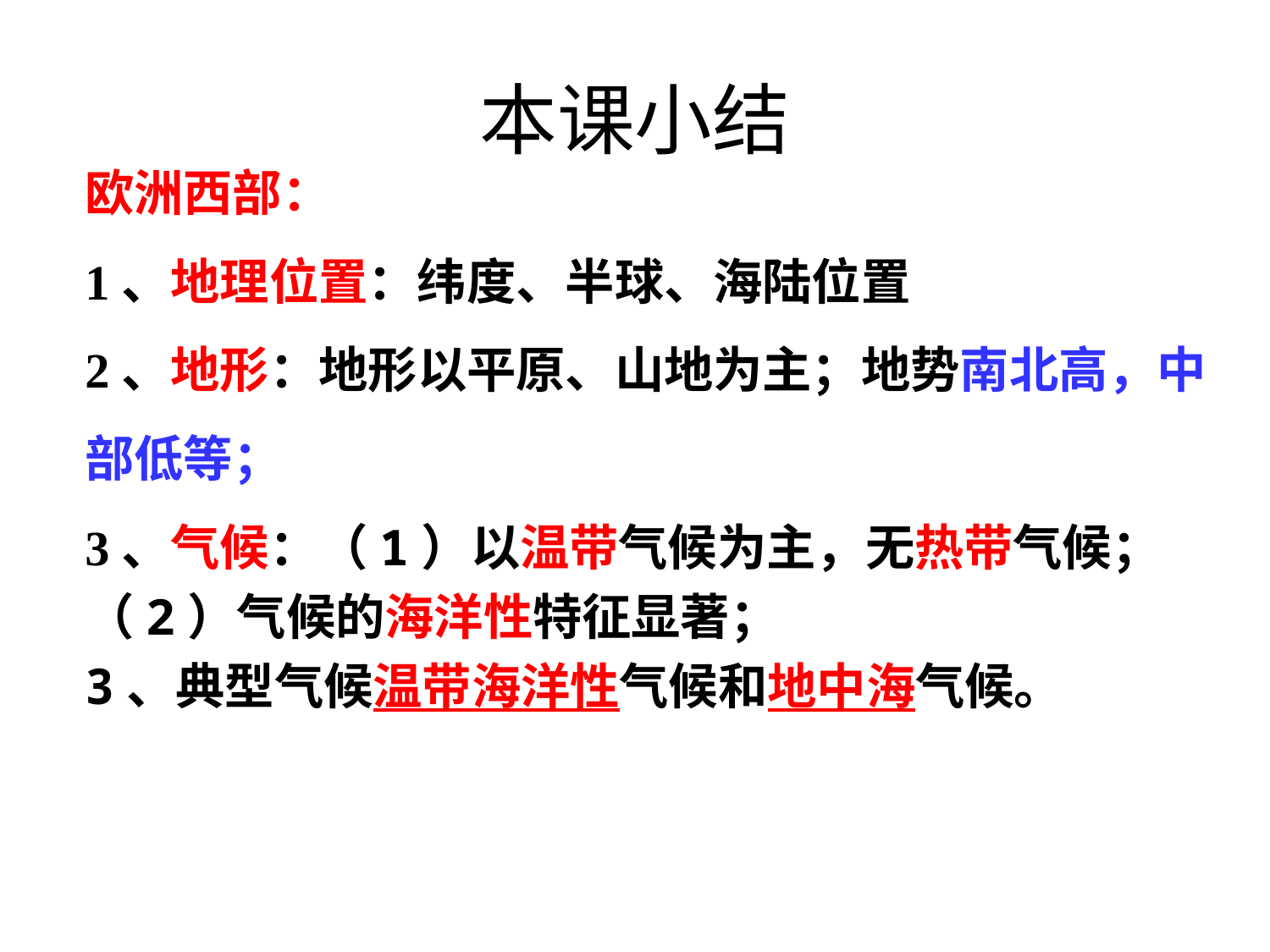

# 本课小结
欧洲西部：
1、地理位置：纬度、半球、海陆位置
2、地形：地形以平原、山地为主；地势南北高，中部低等；
3、气候：（1）以温带气候为主，无热带气候；
（2）气候的海洋性特征显著；
3、典型气候温带海洋性气候和地中海气候。